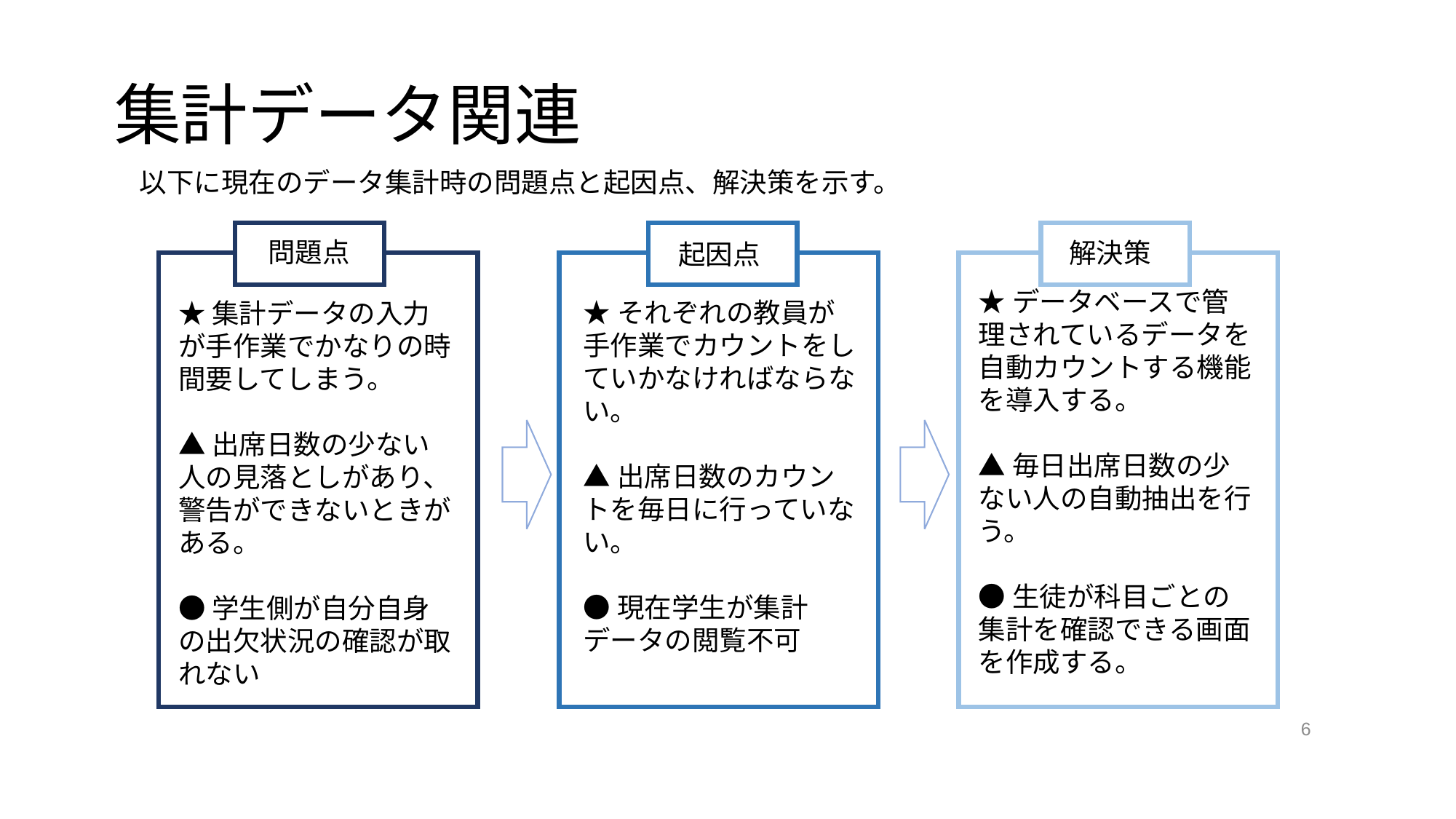

# 集計データ関連
以下に現在のデータ集計時の問題点と起因点、解決策を示す。

問題点
解決策
起因点

★データベースで管理されているデータを自動カウントする機能を導入する。

▲毎日出席日数の少ない人の自動抽出を行う。

●生徒が科目ごとの集計を確認できる画面を作成する。
★それぞれの教員が手作業でカウントをしていかなければならない。

▲出席日数のカウントを毎日に行っていない。

●現在学生が集計データの閲覧不可
★集計データの入力が手作業でかなりの時間要してしまう。

▲出席日数の少ない人の見落としがあり、警告ができないときがある。

●学生側が自分自身の出欠状況の確認が取れない

6